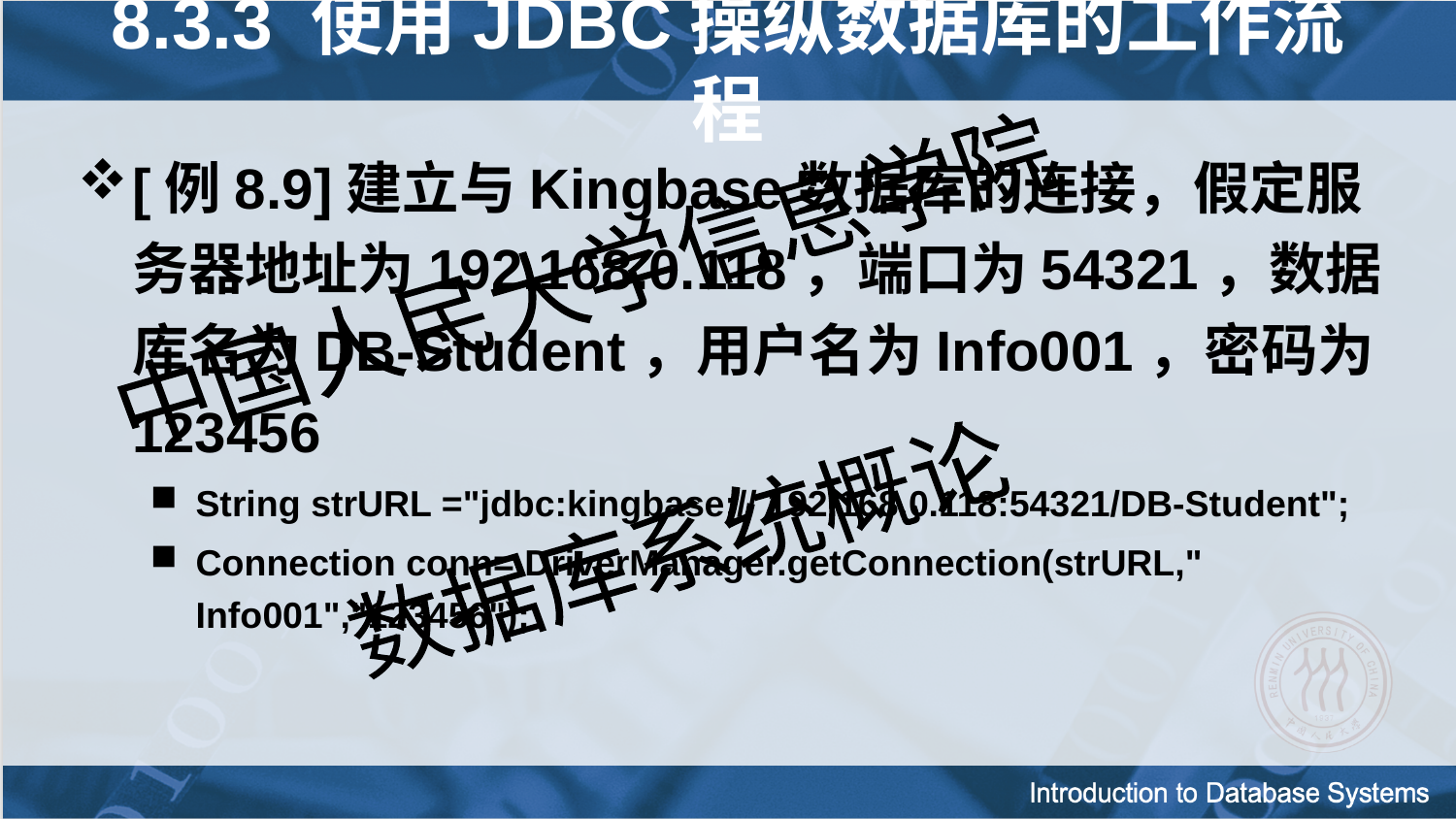

8.3.3 使用JDBC操纵数据库的工作流程
[例8.9]建立与Kingbase数据库的连接，假定服务器地址为192.168.0.118，端口为54321，数据库名为DB-Student，用户名为Info001，密码为123456
String strURL ="jdbc:kingbase:// 192.168.0.118:54321/DB-Student";
Connection conn= DriverManager.getConnection(strURL," Info001","123456");